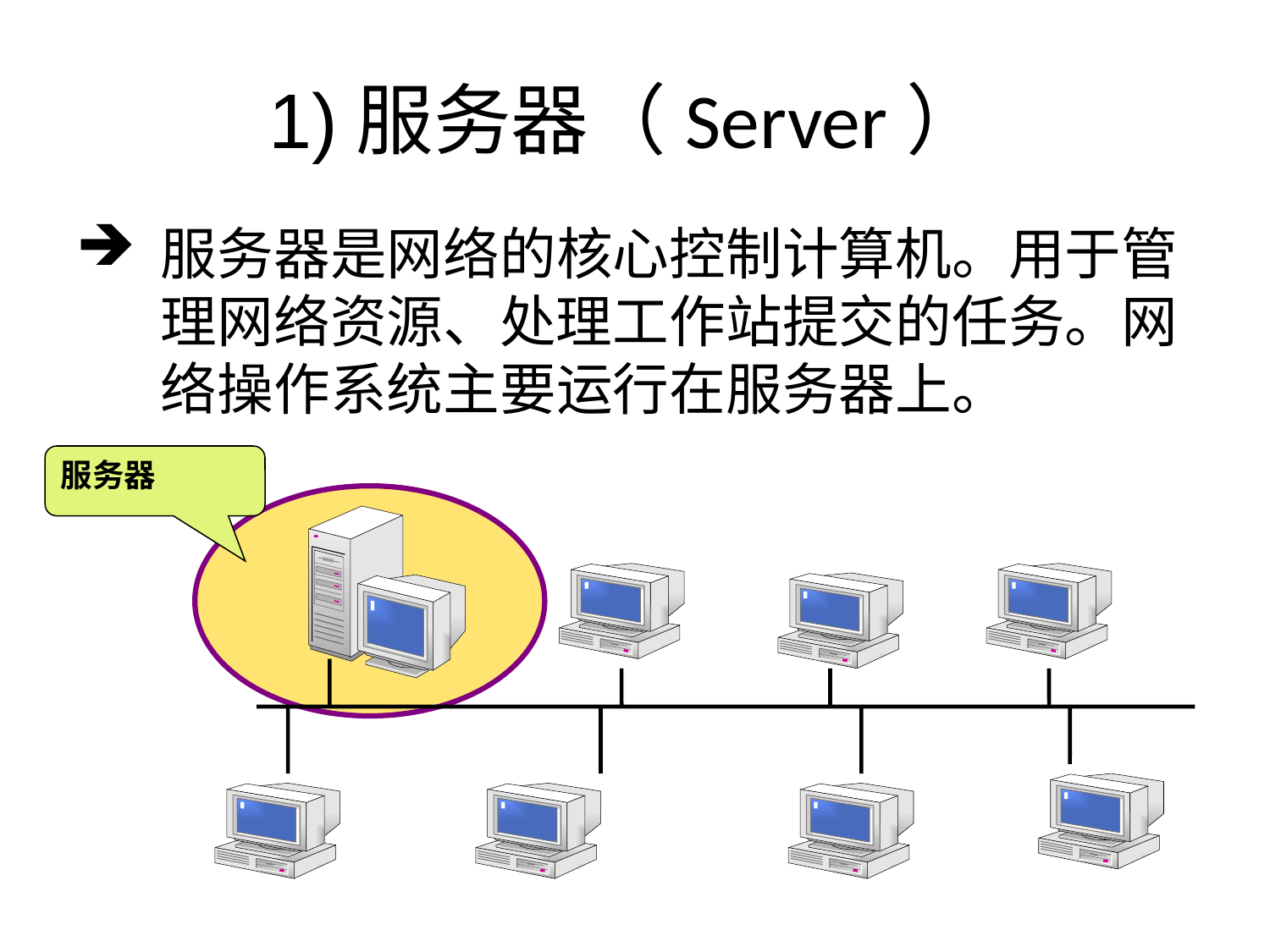

# 1)服务器（Server）
服务器是网络的核心控制计算机。用于管理网络资源、处理工作站提交的任务。网络操作系统主要运行在服务器上。
服务器